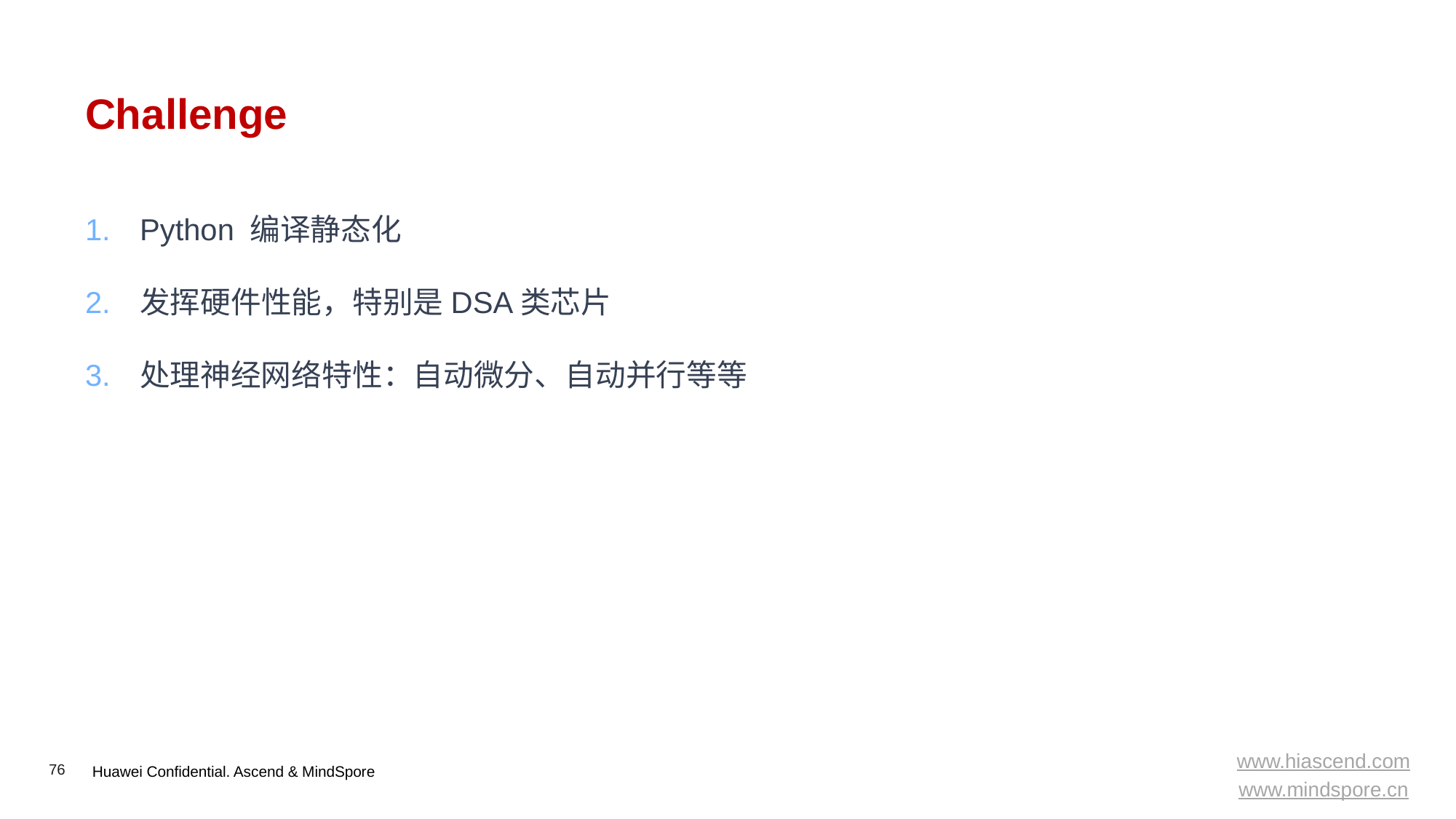

# Challenge
Python 编译静态化
发挥硬件性能，特别是DSA类芯片
处理神经网络特性：自动微分、自动并行等等